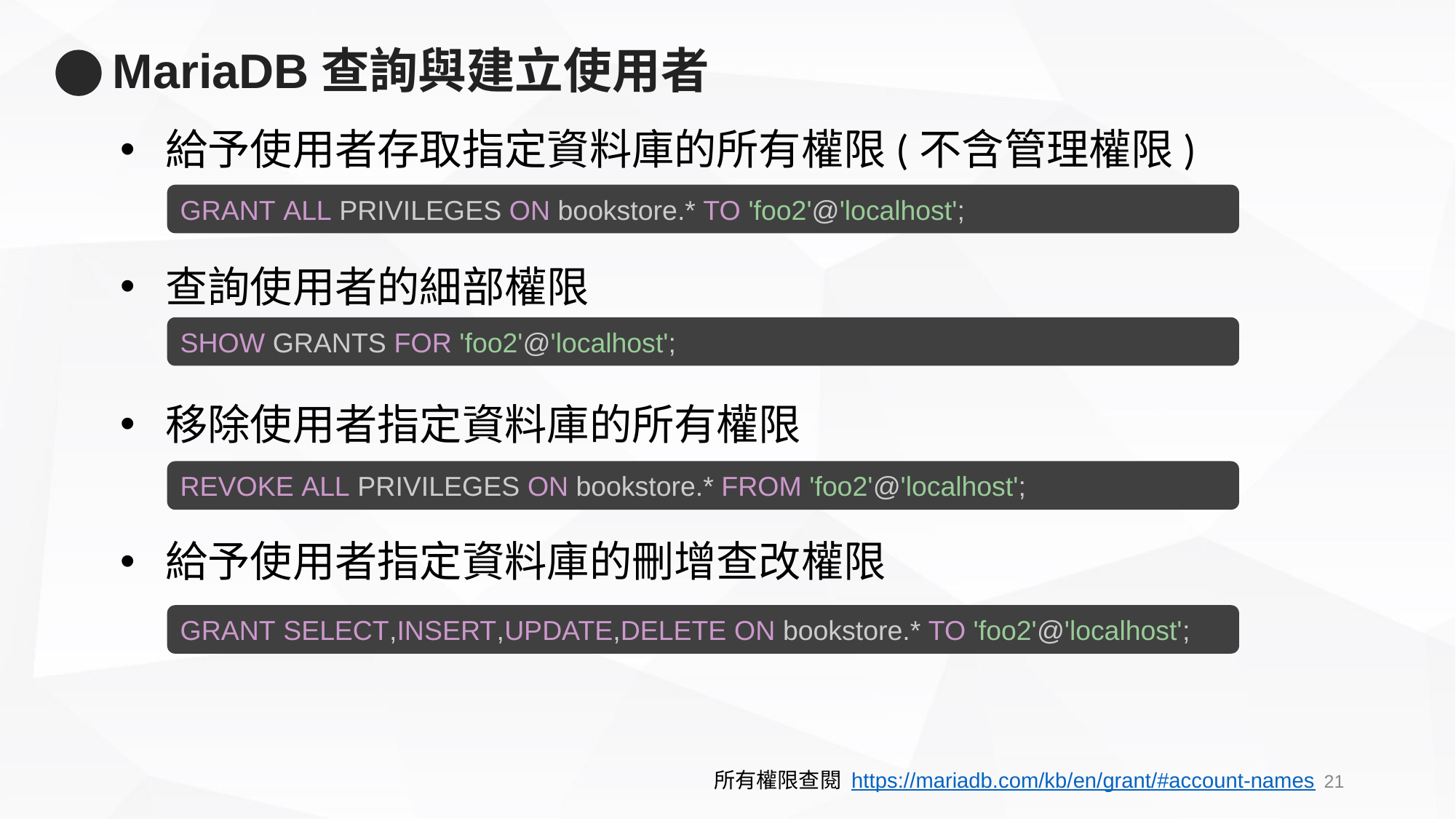

# MariaDB查詢與建立使用者
給予使用者存取指定資料庫的所有權限(不含管理權限)

查詢使用者的細部權限

移除使用者指定資料庫的所有權限

給予使用者指定資料庫的刪增查改權限

GRANT ALL PRIVILEGES ON bookstore.* TO 'foo2'@'localhost';
SHOW GRANTS FOR 'foo2'@'localhost';
REVOKE ALL PRIVILEGES ON bookstore.* FROM 'foo2'@'localhost';
GRANT SELECT,INSERT,UPDATE,DELETE ON bookstore.* TO 'foo2'@'localhost';
21
所有權限查閱 https://mariadb.com/kb/en/grant/#account-names